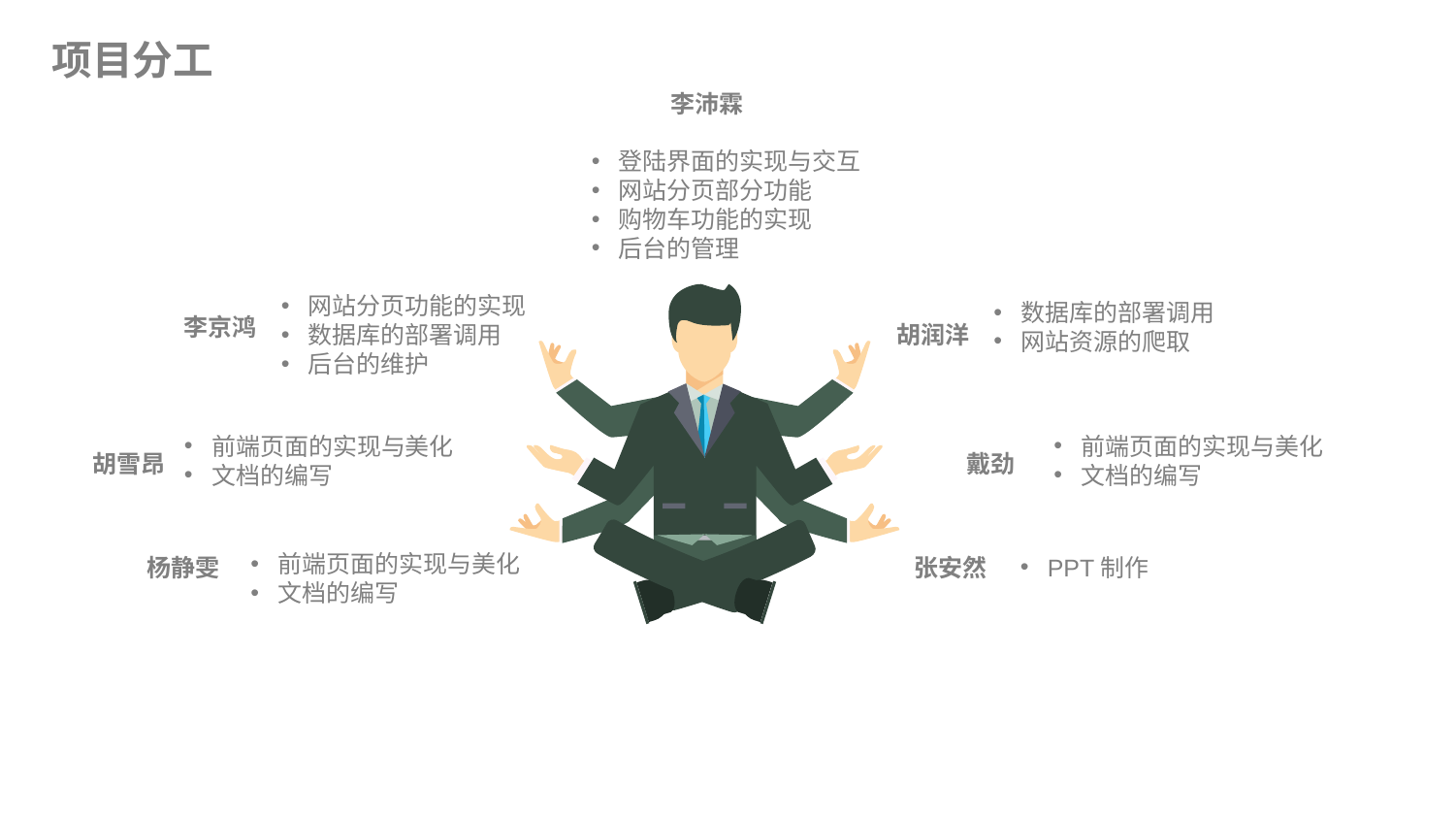

项目分工

李沛霖
登陆界面的实现与交互
网站分页部分功能
购物车功能的实现
后台的管理

网站分页功能的实现
数据库的部署调用
后台的维护
数据库的部署调用
网站资源的爬取
李京鸿
胡润洋
前端页面的实现与美化
文档的编写
前端页面的实现与美化
文档的编写
胡雪昂
戴劲
前端页面的实现与美化
文档的编写
杨静雯
张安然
PPT制作